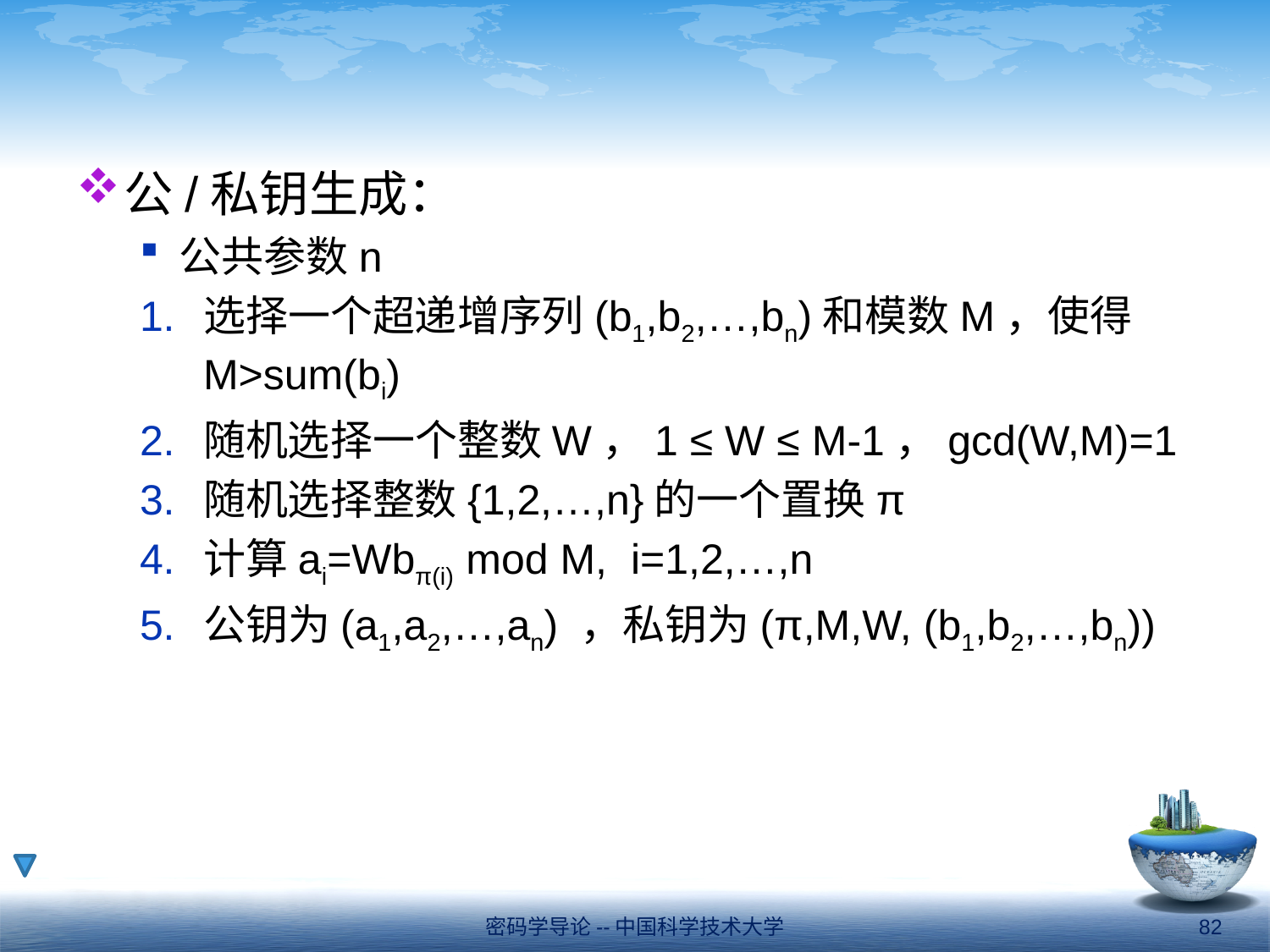

#
公/私钥生成：
公共参数n
选择一个超递增序列(b1,b2,…,bn)和模数M，使得M>sum(bi)
随机选择一个整数W，1 ≤ W ≤ M-1，gcd(W,M)=1
随机选择整数{1,2,…,n}的一个置换π
计算ai=Wbπ(i) mod M,  i=1,2,…,n
公钥为(a1,a2,…,an) ，私钥为(π,M,W, (b1,b2,…,bn))

密码学导论--中国科学技术大学
82